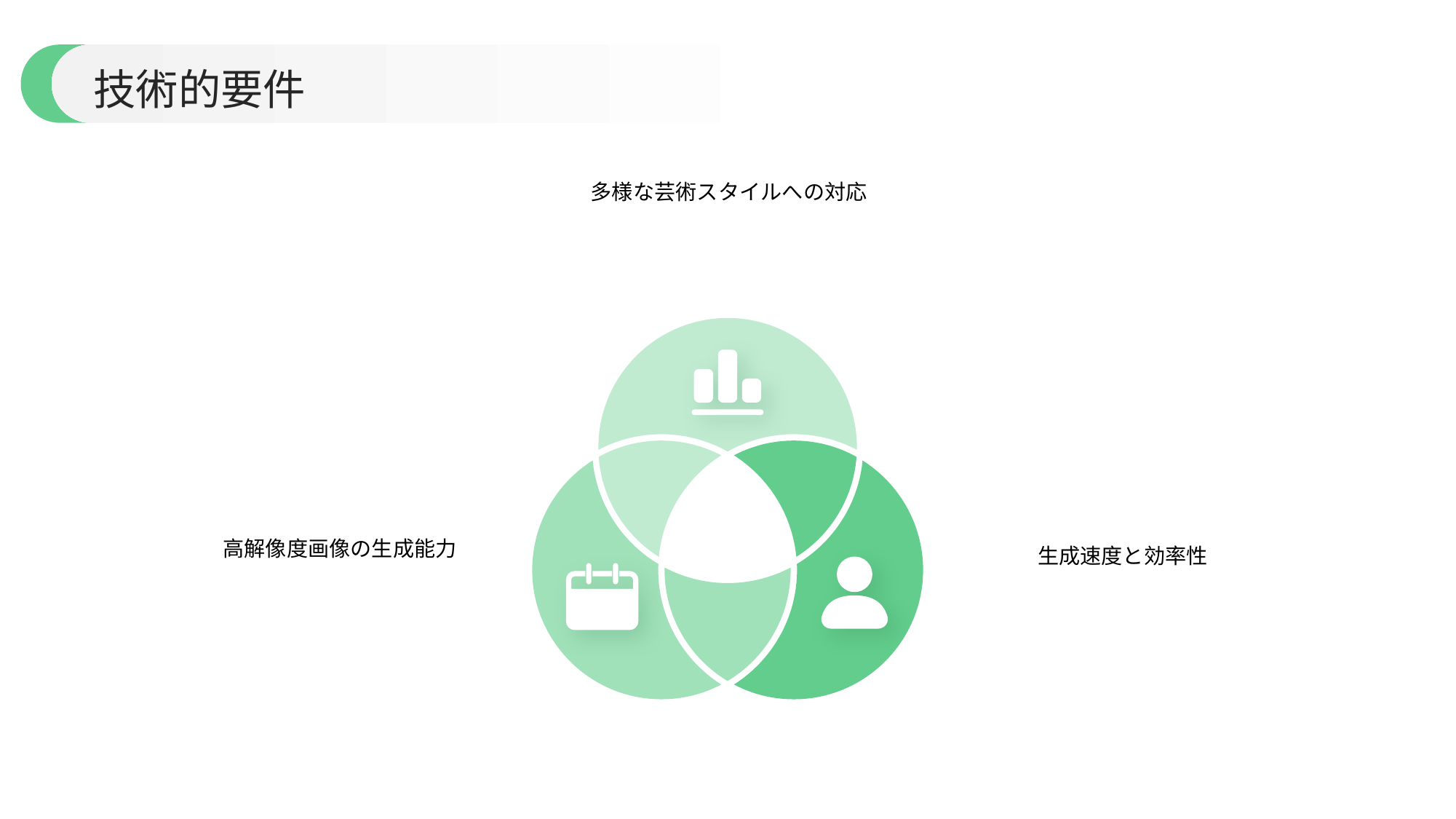

技術的要件
多様な芸術スタイルへの対応

高解像度画像の生成能力
生成速度と効率性